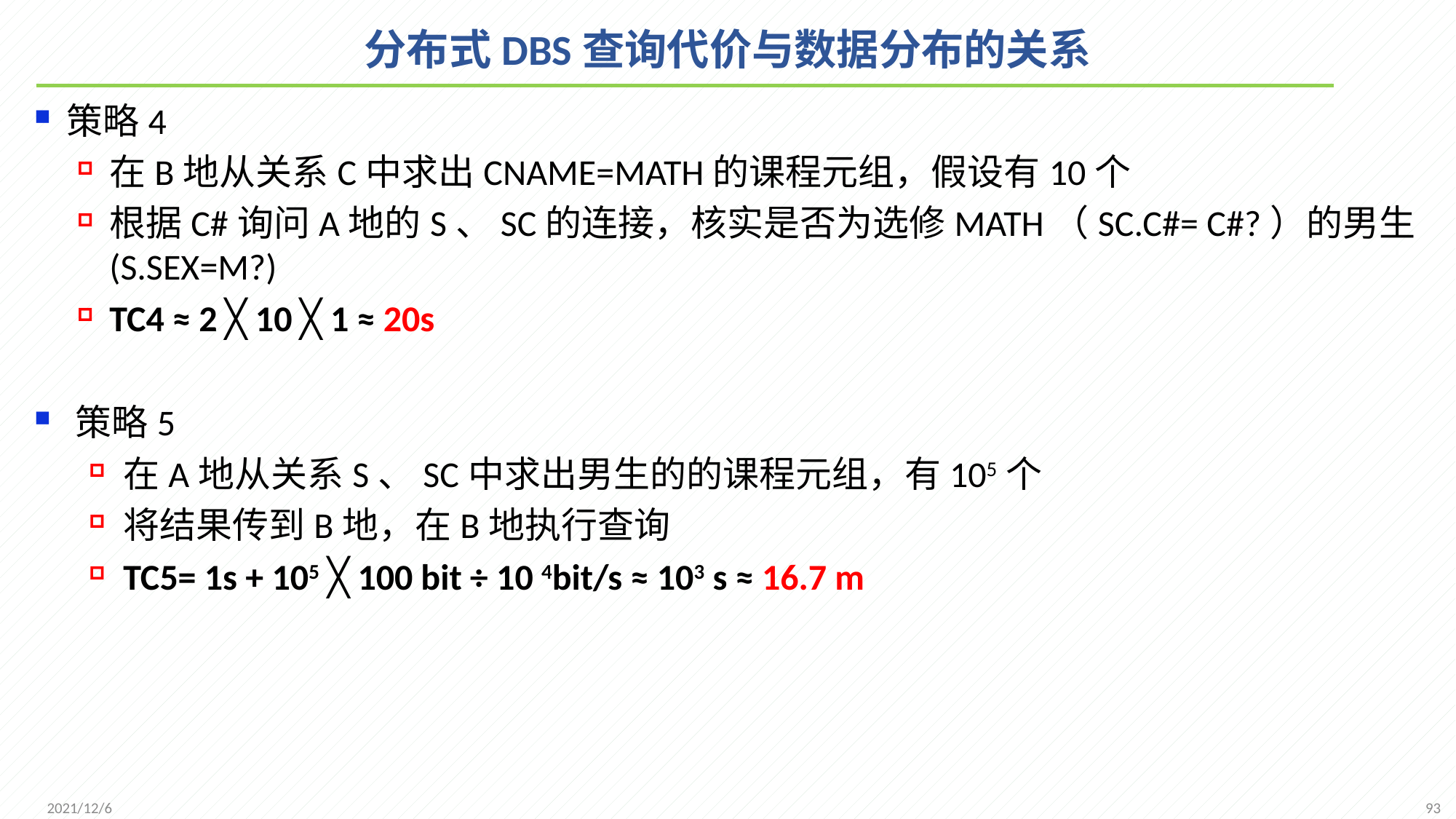

# 分布式DBS查询代价与数据分布的关系
策略4
在B地从关系C中求出CNAME=MATH的课程元组，假设有10个
根据C#询问A地的S、SC的连接，核实是否为选修MATH（SC.C#= C#?）的男生(S.SEX=M?)
TC4 ≈ 2 ╳ 10 ╳ 1 ≈ 20s

策略5
在A地从关系S、SC中求出男生的的课程元组，有105个
将结果传到B地，在B地执行查询
TC5= 1s + 105 ╳ 100 bit ÷ 10 4bit/s ≈ 103 s ≈ 16.7 m

93
2021/12/6